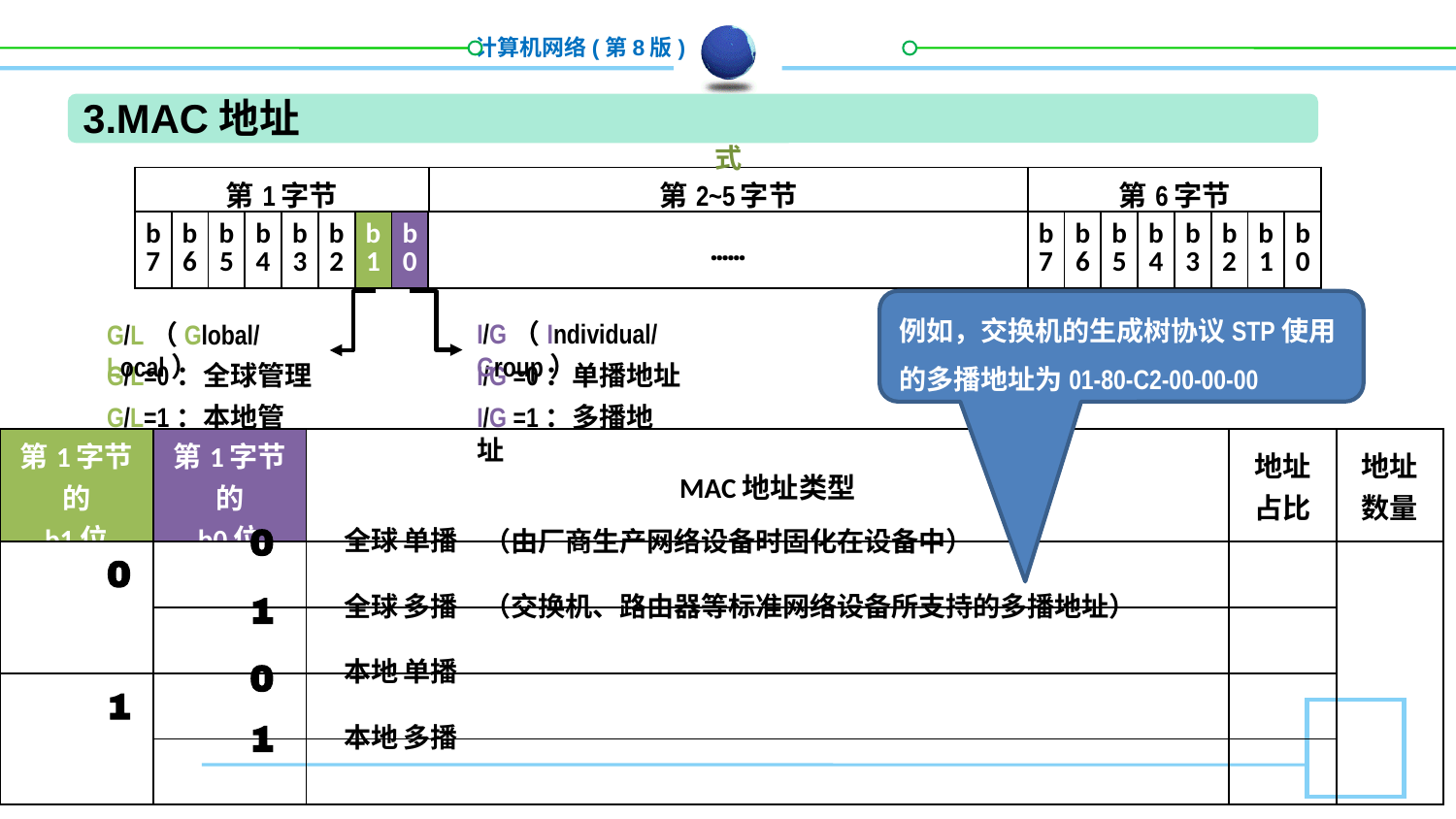

3.MAC地址

IEEE 802局域网的MAC地址格式
| 第1字节 | 第2~5字节 | 第6字节 |
| --- | --- | --- |
| b7 | b6 | b5 | b4 | b3 | b2 | b1 | b0 | …… | b7 | b6 | b5 | b4 | b3 | b2 | b1 | b0 |
| --- | --- | --- | --- | --- | --- | --- | --- | --- | --- | --- | --- | --- | --- | --- | --- | --- |
例如，交换机的生成树协议STP使用的多播地址为01-80-C2-00-00-00
G/L（Global/Local）
I/G（Individual/Group）
G/L=0：全球管理
I/G =0：单播地址
G/L=1：本地管理
I/G =1：多播地址
| 第1字节的 b1位 | 第1字节的 b0位 | MAC地址类型 | 地址 占比 | 地址 数量 |
| --- | --- | --- | --- | --- |
|  |  |  |  |  |
|  |  |  |  |  |
|  |  |  |  |  |
|  |  |  |  |  |
0
全球
单播
（由厂商生产网络设备时固化在设备中）
0
1
（交换机、路由器等标准网络设备所支持的多播地址）
全球
多播
本地
单播
0
1
1
本地
多播